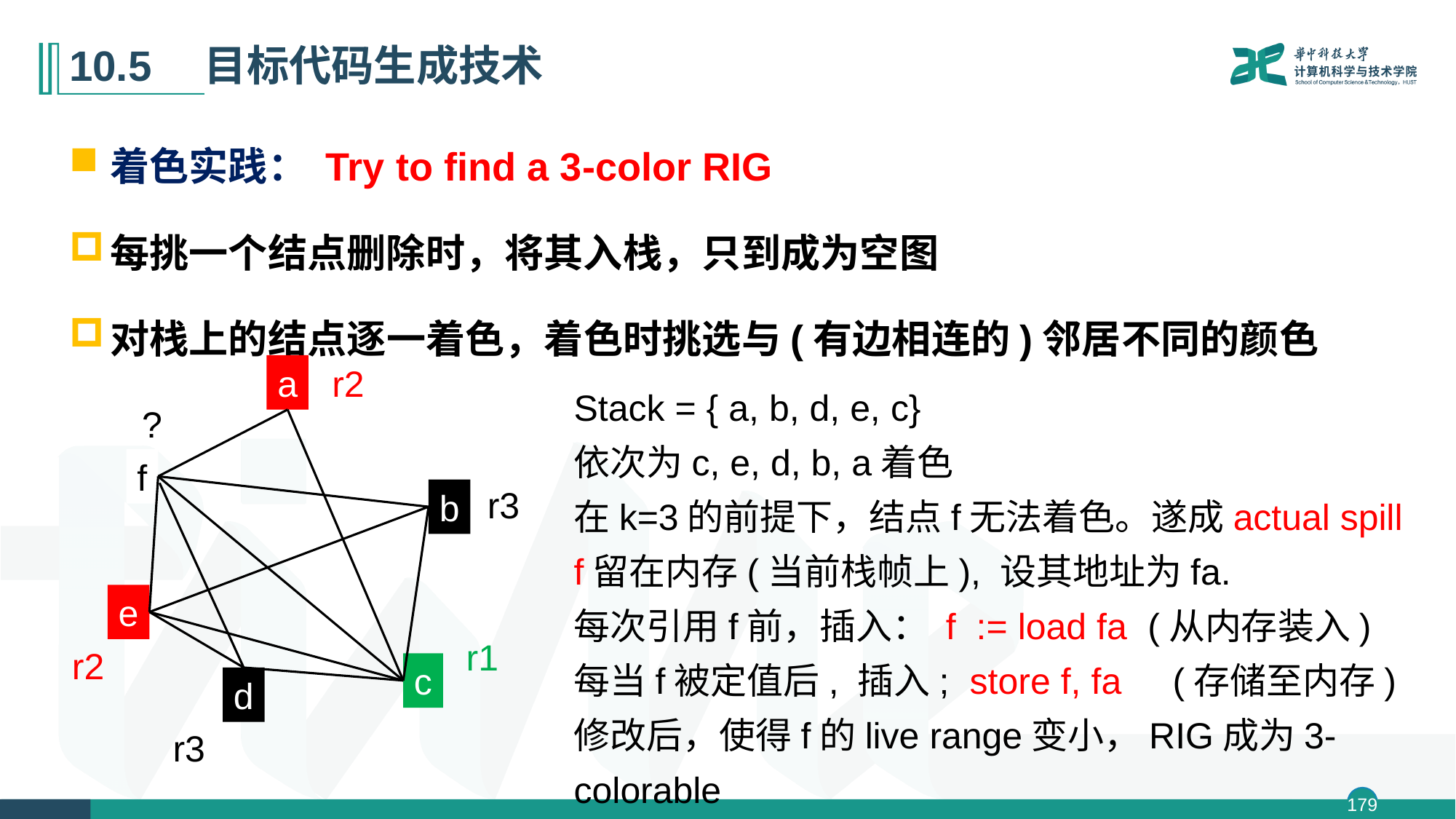

# 10.5　目标代码生成技术
着色实践： Try to find a 3-color RIG
每挑一个结点删除时，将其入栈，只到成为空图
对栈上的结点逐一着色，着色时挑选与(有边相连的)邻居不同的颜色
a
r2
?
f
r3
b
e
r1
r2
c
d
r3
Stack = { a, b, d, e, c}
依次为c, e, d, b, a着色
在k=3的前提下，结点f无法着色。遂成actual spill
f留在内存(当前栈帧上), 设其地址为fa.
每次引用f前，插入： f  := load fa  (从内存装入)
每当f被定值后, 插入;  store f, fa     (存储至内存)
修改后，使得f的live range变小，RIG成为3-colorable